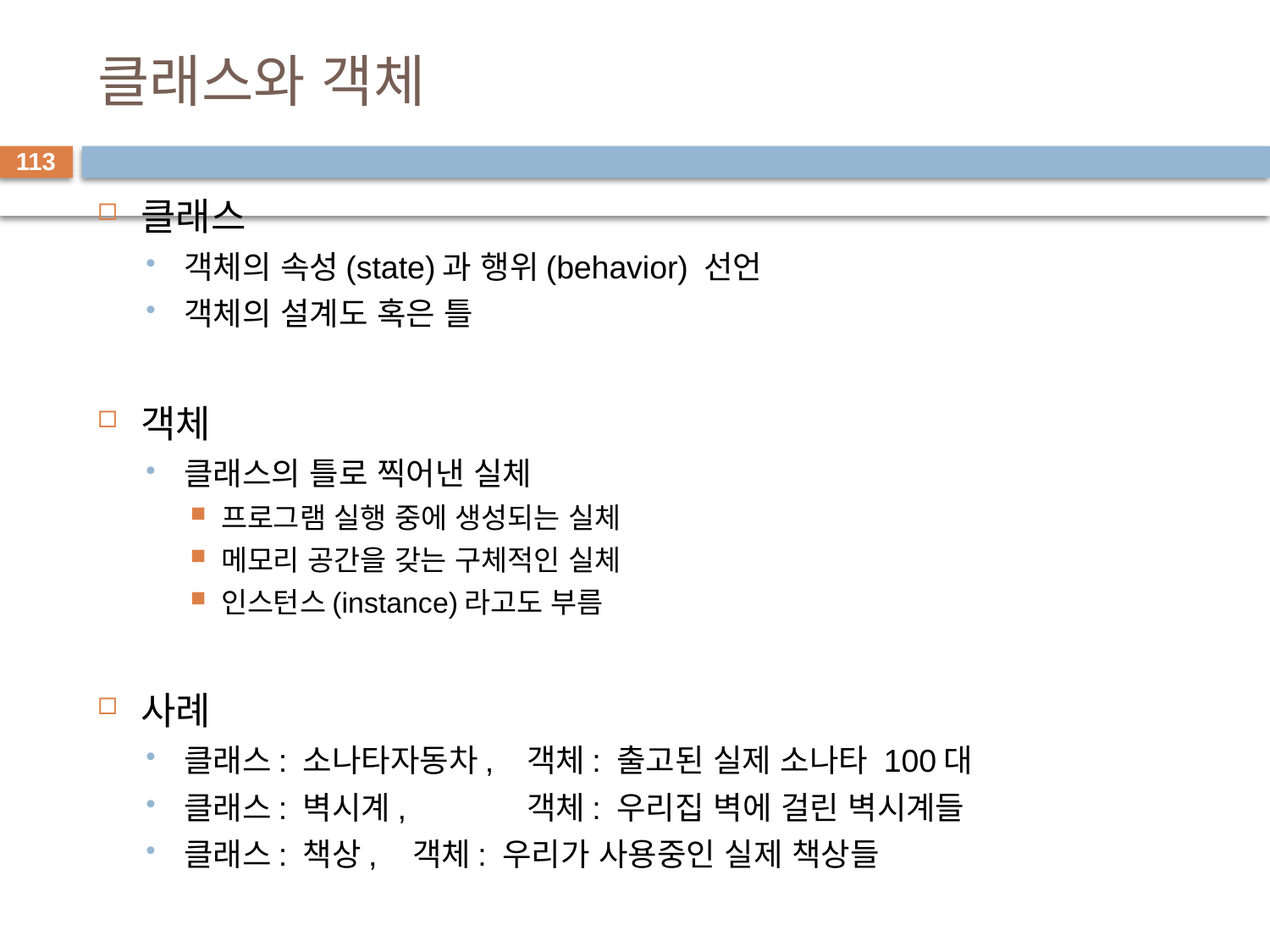

# 클래스와 객체
113
클래스
객체의 속성(state)과 행위(behavior) 선언
객체의 설계도 혹은 틀

객체
클래스의 틀로 찍어낸 실체
프로그램 실행 중에 생성되는 실체
메모리 공간을 갖는 구체적인 실체
인스턴스(instance)라고도 부름

사례
클래스: 소나타자동차, 	객체: 출고된 실제 소나타 100대
클래스: 벽시계, 		객체: 우리집 벽에 걸린 벽시계들
클래스: 책상, 		객체: 우리가 사용중인 실제 책상들